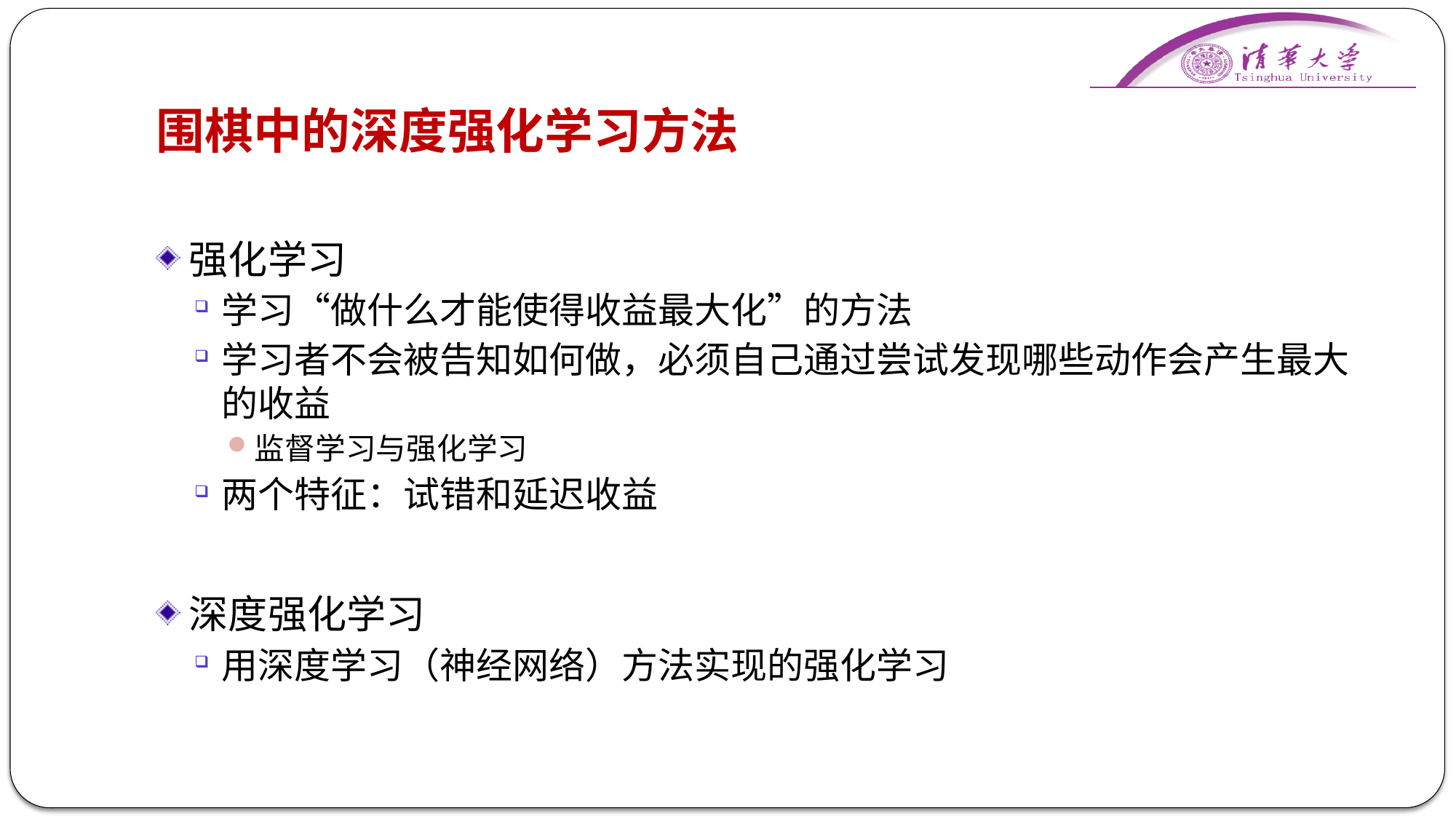

# 围棋中的深度强化学习方法

强化学习
学习“做什么才能使得收益最大化”的方法
学习者不会被告知如何做，必须自己通过尝试发现哪些动作会产生最大的收益
监督学习与强化学习
两个特征：试错和延迟收益

深度强化学习
用深度学习（神经网络）方法实现的强化学习